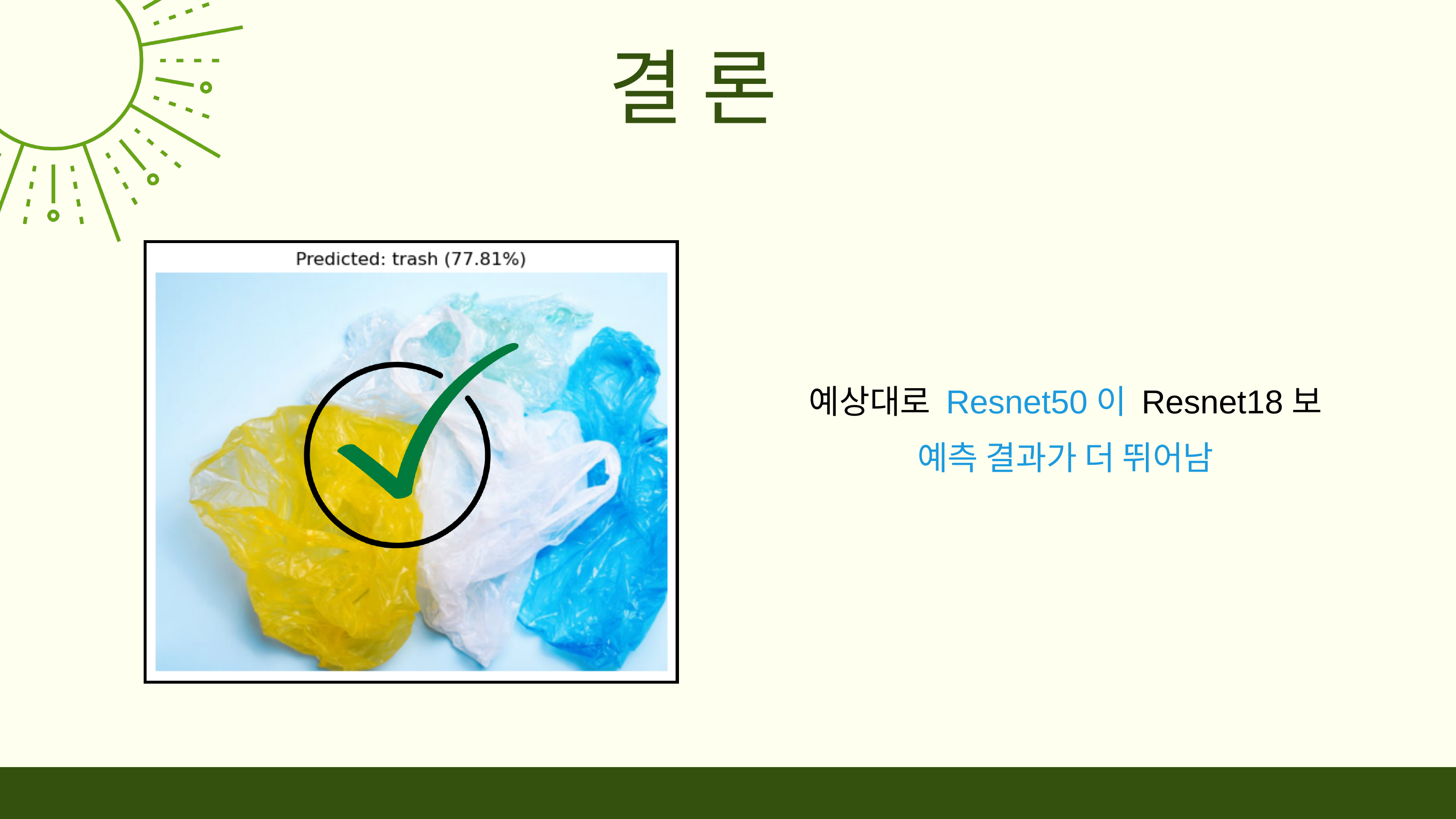

결 론

예상대로 Resnet50이 Resnet18보
예측 결과가 더 뛰어남